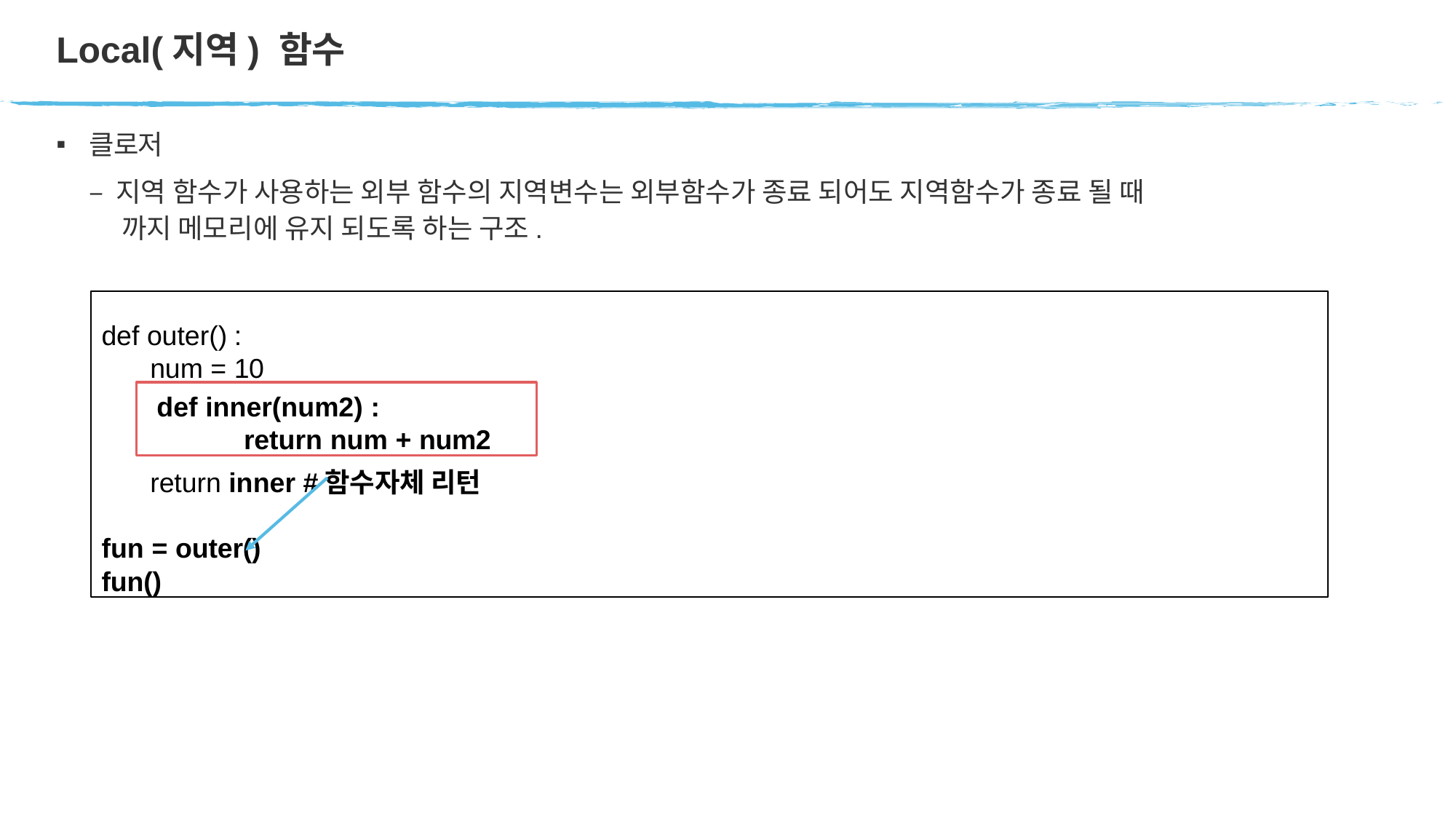

# Local(지역) 함수
클로저
– 지역 함수가 사용하는 외부 함수의 지역변수는 외부함수가 종료 되어도 지역함수가 종료 될 때
까지 메모리에 유지 되도록 하는 구조.
def outer() :
num = 10

return inner #함수자체 리턴
fun = outer()
fun()
def inner(num2) :
return num + num2